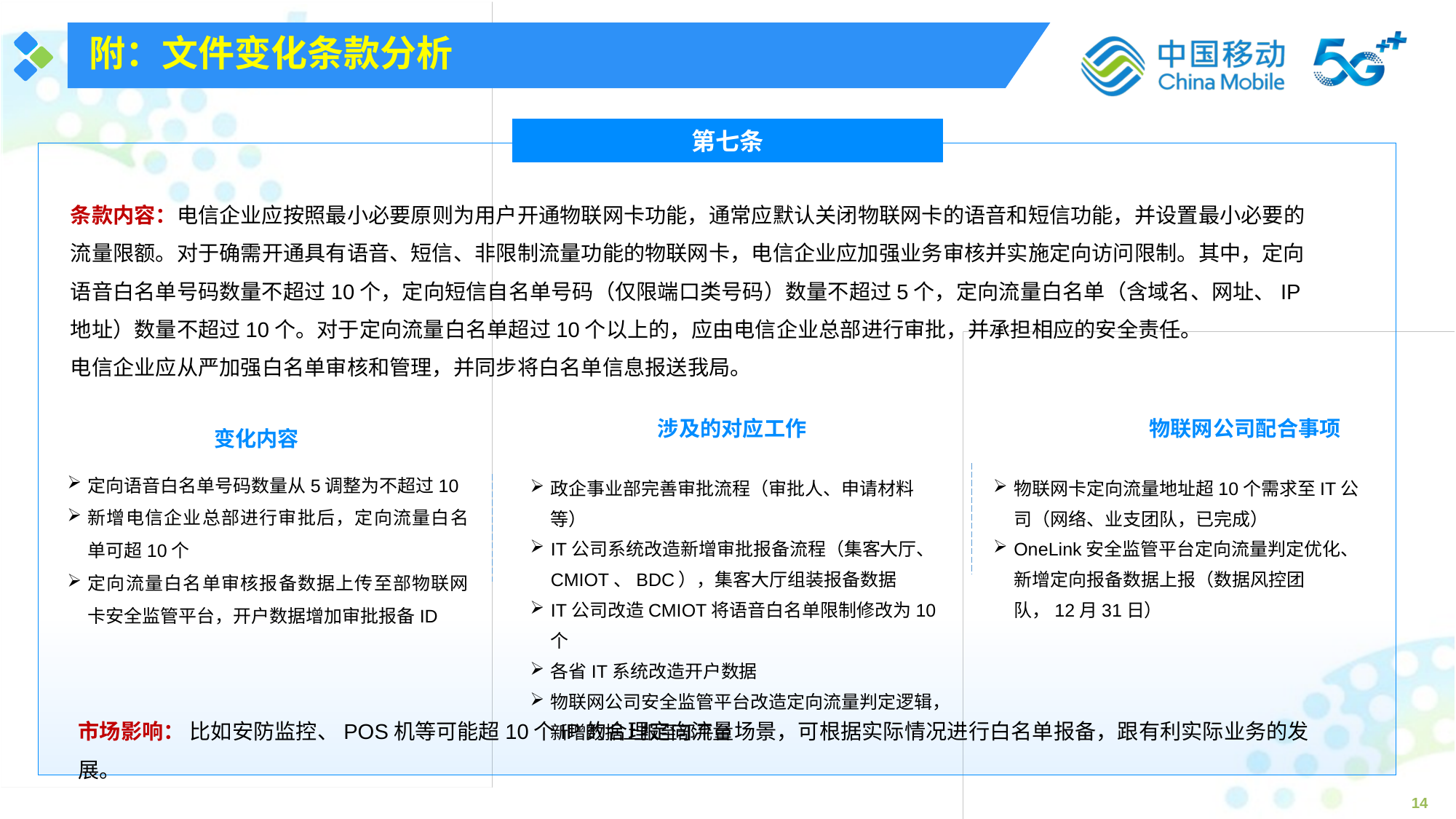

附：文件变化条款分析

第七条

条款内容：电信企业应按照最小必要原则为用户开通物联网卡功能，通常应默认关闭物联网卡的语音和短信功能，并设置最小必要的流量限额。对于确需开通具有语音、短信、非限制流量功能的物联网卡，电信企业应加强业务审核并实施定向访问限制。其中，定向语音白名单号码数量不超过10个，定向短信自名单号码（仅限端口类号码）数量不超过5个，定向流量白名单（含域名、网址、IP地址）数量不超过10个。对于定向流量白名单超过10个以上的，应由电信企业总部进行审批，并承担相应的安全责任。
电信企业应从严加强白名单审核和管理，并同步将白名单信息报送我局。
变化内容
涉及的对应工作
物联网公司配合事项
政企事业部完善审批流程（审批人、申请材料等）
IT公司系统改造新增审批报备流程（集客大厅、CMIOT、BDC），集客大厅组装报备数据
IT公司改造CMIOT将语音白名单限制修改为10个
各省IT系统改造开户数据
物联网公司安全监管平台改造定向流量判定逻辑，新增数据上报至部平台
物联网卡定向流量地址超10个需求至IT公司（网络、业支团队，已完成）
OneLink安全监管平台定向流量判定优化、新增定向报备数据上报（数据风控团队，12月31日）

定向语音白名单号码数量从5调整为不超过10
新增电信企业总部进行审批后，定向流量白名单可超10个
定向流量白名单审核报备数据上传至部物联网卡安全监管平台，开户数据增加审批报备ID

市场影响： 比如安防监控、POS机等可能超10个IP的合理定向流量场景，可根据实际情况进行白名单报备，跟有利实际业务的发展。